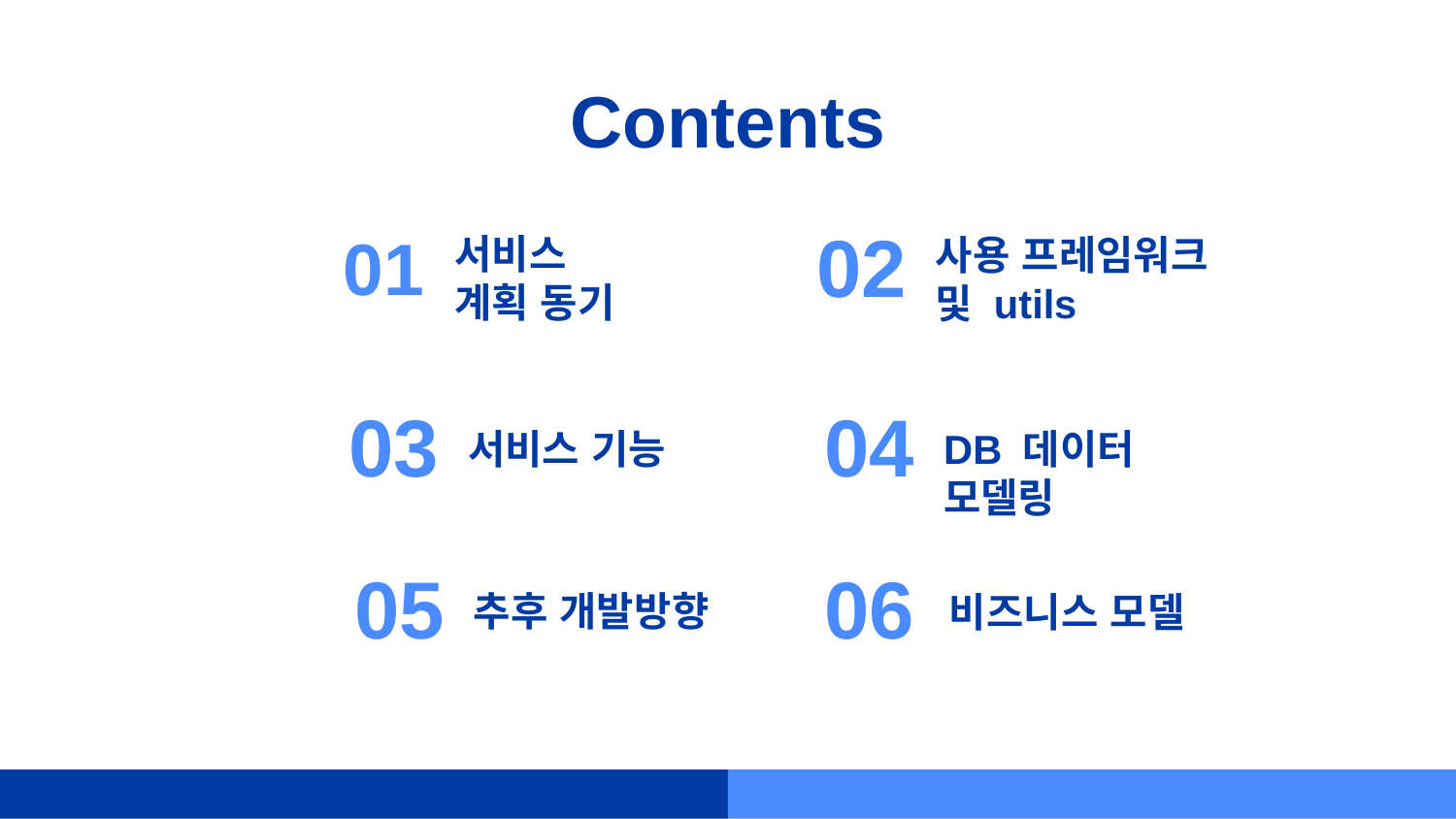

# Contents
02
01
서비스
계획 동기
사용 프레임워크 및 utils
03
04
서비스 기능
DB 데이터 모델링
05
06
추후 개발방향
비즈니스 모델